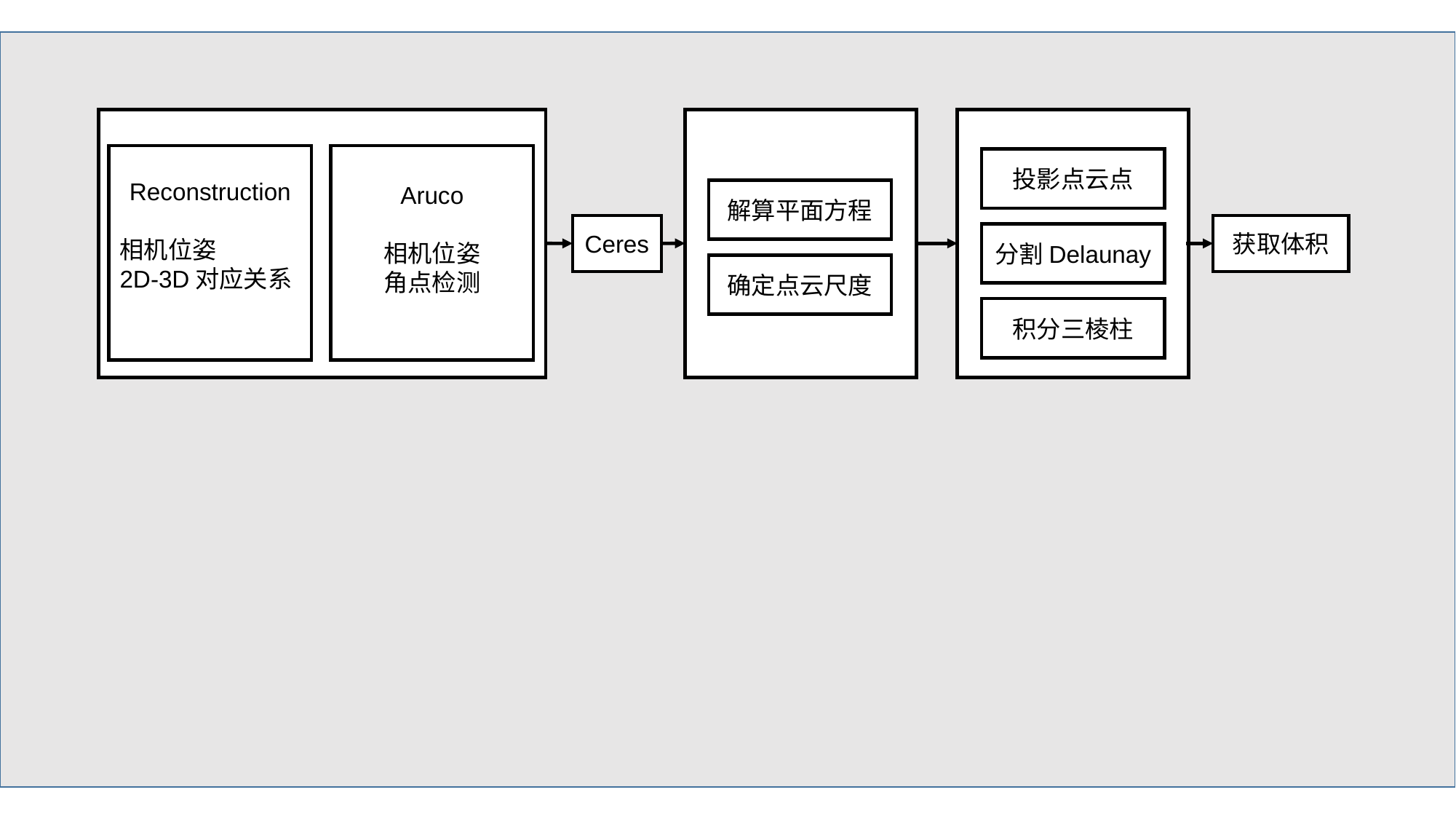

Aruco

相机位姿
角点检测

Reconstruction

相机位姿
2D-3D对应关系

投影点云点
解算平面方程
Ceres
获取体积
分割Delaunay
确定点云尺度
积分三棱柱